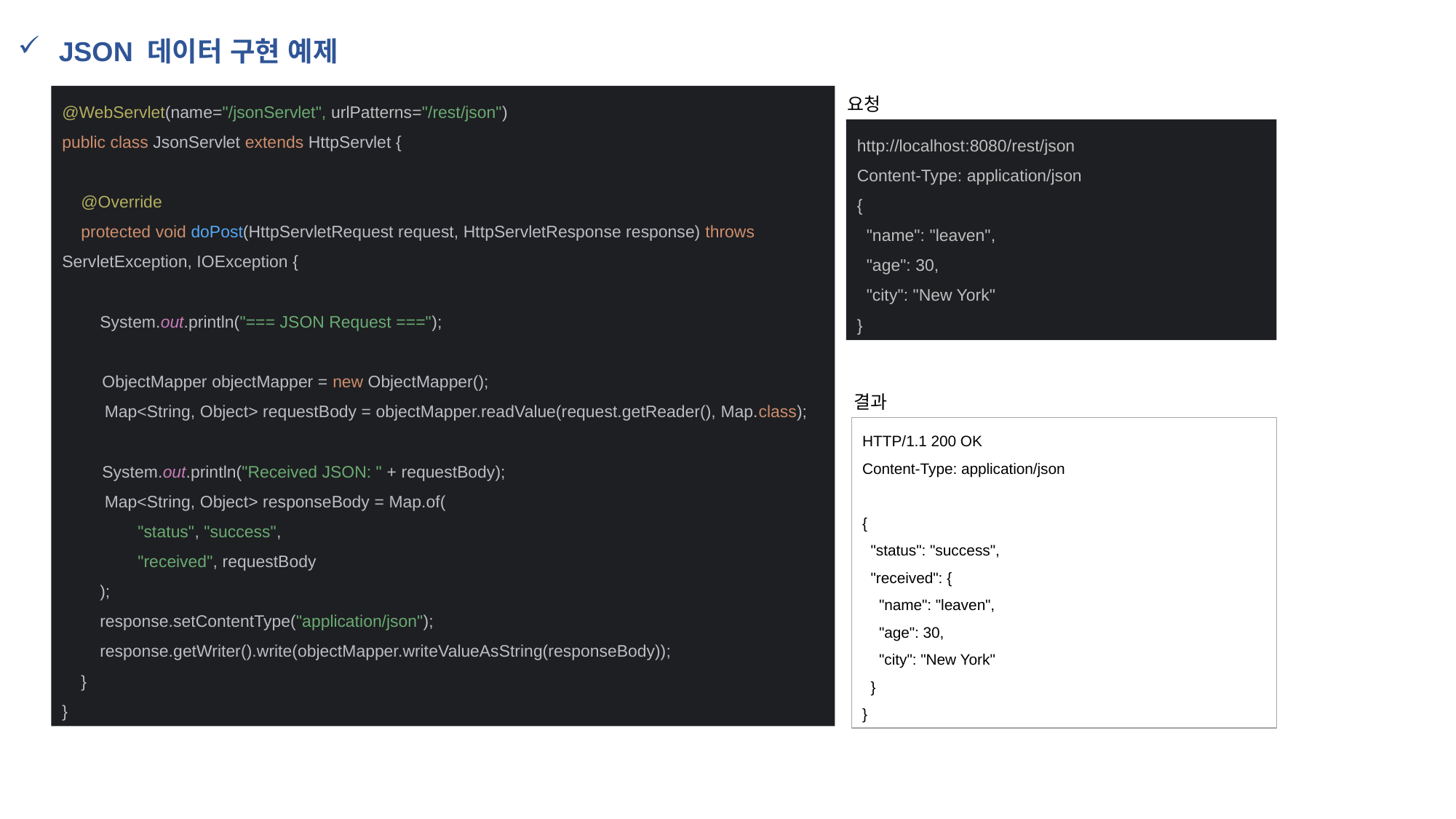

JSON 데이터 구현 예제
@WebServlet(name="/jsonServlet", urlPatterns="/rest/json")
public class JsonServlet extends HttpServlet {
    @Override
    protected void doPost(HttpServletRequest request, HttpServletResponse response) throws ServletException, IOException {
        System.out.println("=== JSON Request ===");
    ObjectMapper objectMapper = new ObjectMapper();
         Map<String, Object> requestBody = objectMapper.readValue(request.getReader(), Map.class);
    System.out.println("Received JSON: " + requestBody);
         Map<String, Object> responseBody = Map.of(
                "status", "success",
                "received", requestBody
        );
        response.setContentType("application/json");
        response.getWriter().write(objectMapper.writeValueAsString(responseBody));
    }
}
요청
http://localhost:8080/rest/json
Content-Type: application/json
{
  "name": "leaven",
  "age": 30,
  "city": "New York"
}
결과
HTTP/1.1 200 OK
Content-Type: application/json

{
  "status": "success",
  "received": {
    "name": "leaven",
    "age": 30,
    "city": "New York"
  }
}